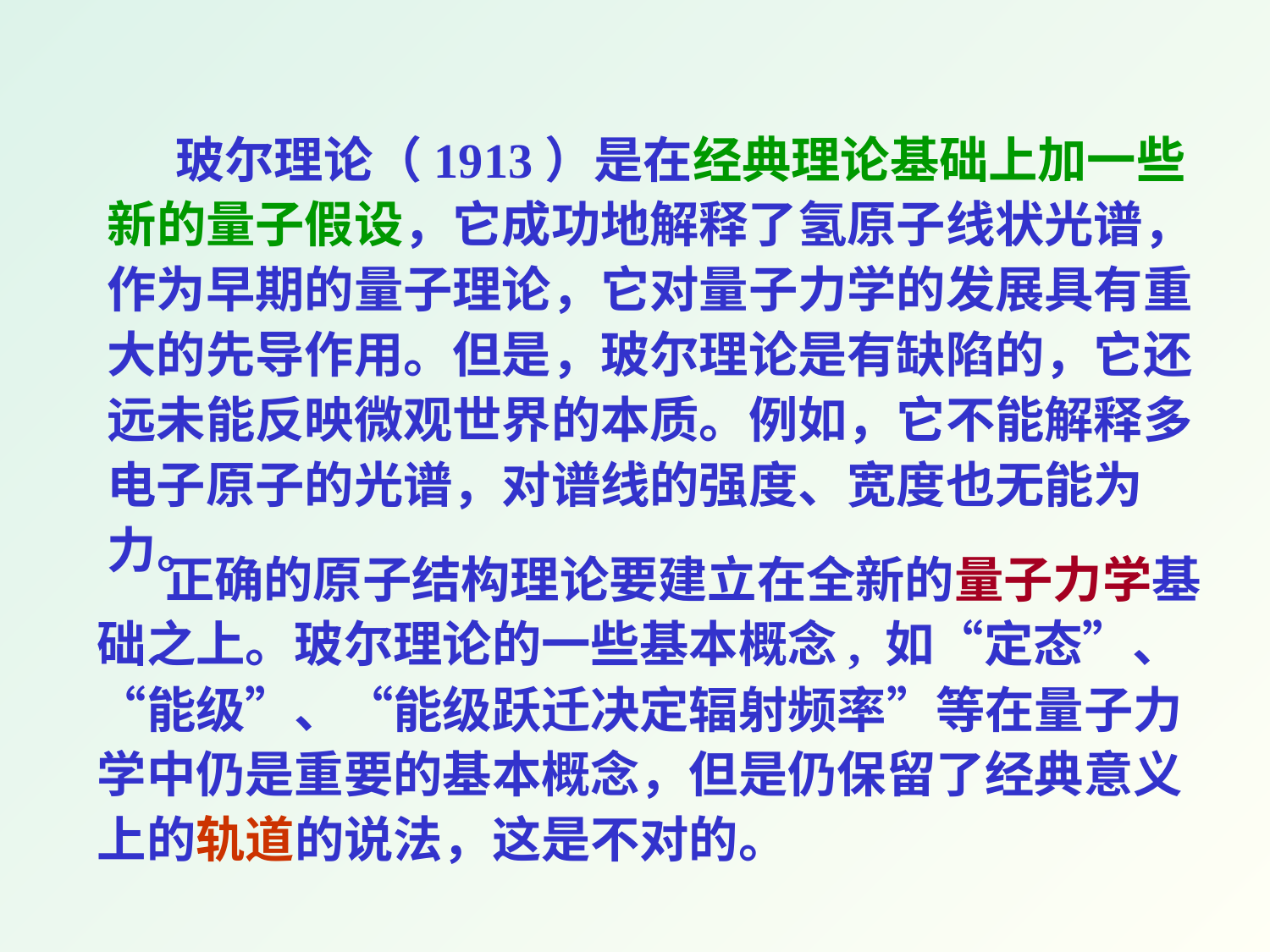

玻尔理论（1913）是在经典理论基础上加一些新的量子假设，它成功地解释了氢原子线状光谱，作为早期的量子理论，它对量子力学的发展具有重大的先导作用。但是，玻尔理论是有缺陷的，它还远未能反映微观世界的本质。例如，它不能解释多电子原子的光谱，对谱线的强度、宽度也无能为力。
     正确的原子结构理论要建立在全新的量子力学基础之上。玻尔理论的一些基本概念, 如“定态”、“能级”、“能级跃迁决定辐射频率”等在量子力学中仍是重要的基本概念，但是仍保留了经典意义上的轨道的说法，这是不对的。